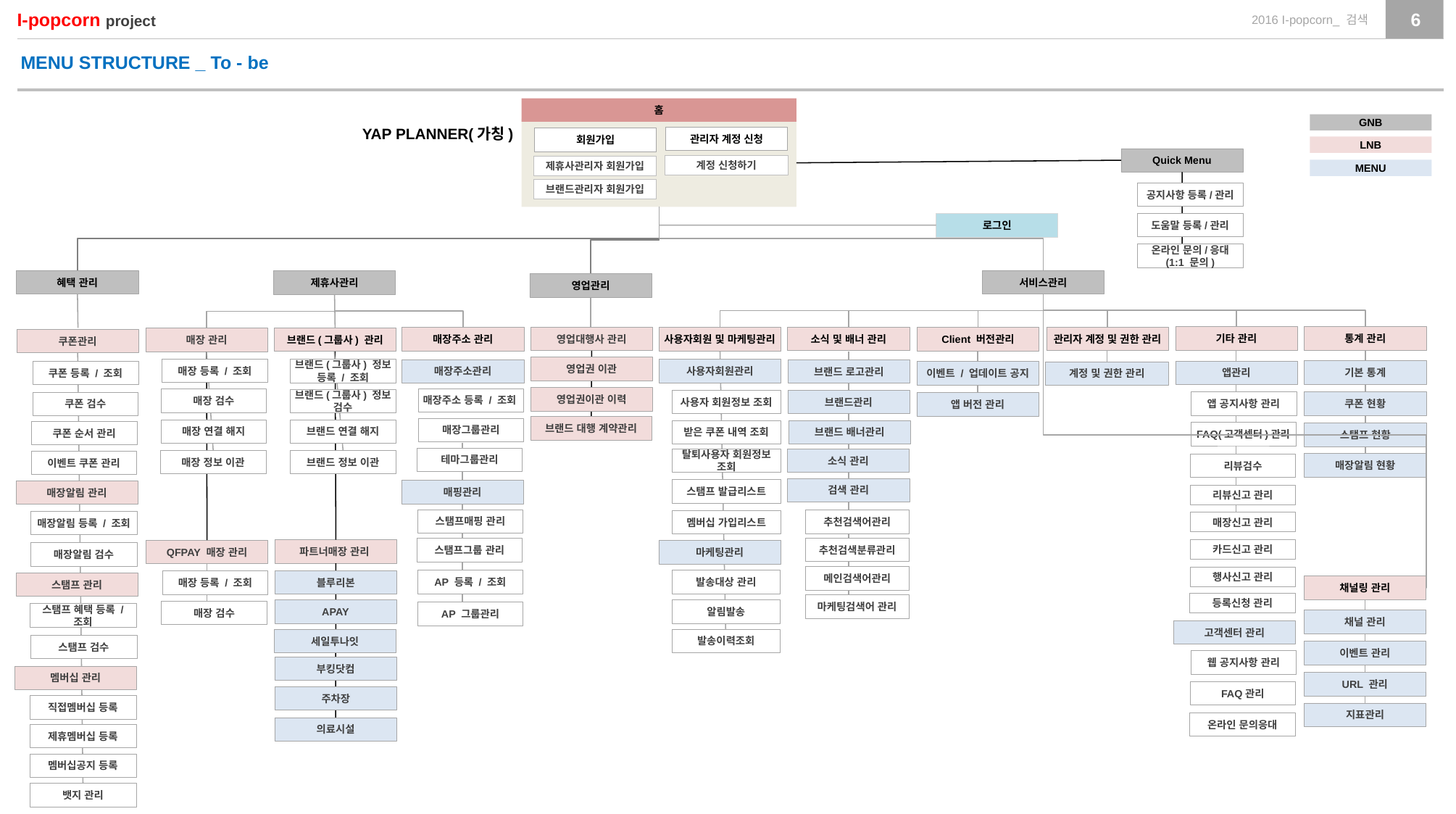

MENU STRUCTURE _ To - be
홈
GNB
YAP PLANNER(가칭)

관리자 계정 신청
회원가입
LNB
Quick Menu
계정 신청하기
제휴사관리자 회원가입
MENU
브랜드관리자 회원가입
공지사항 등록/관리
도움말 등록/관리
로그인
온라인 문의/응대
(1:1 문의)
혜택 관리
서비스관리
제휴사관리
영업관리
기타 관리
통계 관리
관리자 계정 및 권한 관리
소식 및 배너 관리
Client 버전관리
사용자회원 및 마케팅관리
영업대행사 관리
매장주소 관리
브랜드(그룹사) 관리
매장 관리
쿠폰관리
영업권 이관
매장 등록 / 조회
브랜드(그룹사) 정보 등록 / 조회
사용자회원관리
매장주소관리
브랜드 로고관리
기본 통계
앱관리
쿠폰 등록 / 조회
이벤트 / 업데이트 공지
계정 및 권한 관리
영업권이관 이력
매장주소 등록 / 조회
매장 검수
브랜드(그룹사) 정보 검수
사용자 회원정보 조회
브랜드관리
쿠폰 현황
앱 공지사항 관리
쿠폰 검수
앱 버전 관리
브랜드 대행 계약관리
매장그룹관리
매장 연결 해지
브랜드 연결 해지
받은 쿠폰 내역 조회
브랜드 배너관리
쿠폰 순서 관리
FAQ(고객센터)관리
스탬프 현황
테마그룹관리
탈퇴사용자 회원정보 조회
소식 관리
매장 정보 이관
브랜드 정보 이관
이벤트 쿠폰 관리
매장알림 현황
리뷰검수
검색 관리
스탬프 발급리스트
매핑관리
매장알림 관리
리뷰신고 관리
스탬프매핑 관리
추천검색어관리
멤버십 가입리스트
매장알림 등록 / 조회
매장신고 관리
추천검색분류관리
스탬프그룹 관리
카드신고 관리
파트너매장 관리
QFPAY 매장 관리
마케팅관리
매장알림 검수
메인검색어관리
행사신고 관리
AP 등록 / 조회
발송대상 관리
블루리본
매장 등록 / 조회
스탬프 관리
채널링 관리
등록신청 관리
마케팅검색어 관리
APAY
알림발송
매장 검수
AP 그룹관리
스탬프 혜택 등록 / 조회
채널 관리
고객센터 관리
발송이력조회
세일투나잇
스탬프 검수
이벤트 관리
웹 공지사항 관리
부킹닷컴
멤버십 관리
URL 관리
FAQ관리
주차장
직접멤버십 등록
지표관리
온라인 문의응대
의료시설
제휴멤버십 등록
멤버십공지 등록
뱃지 관리